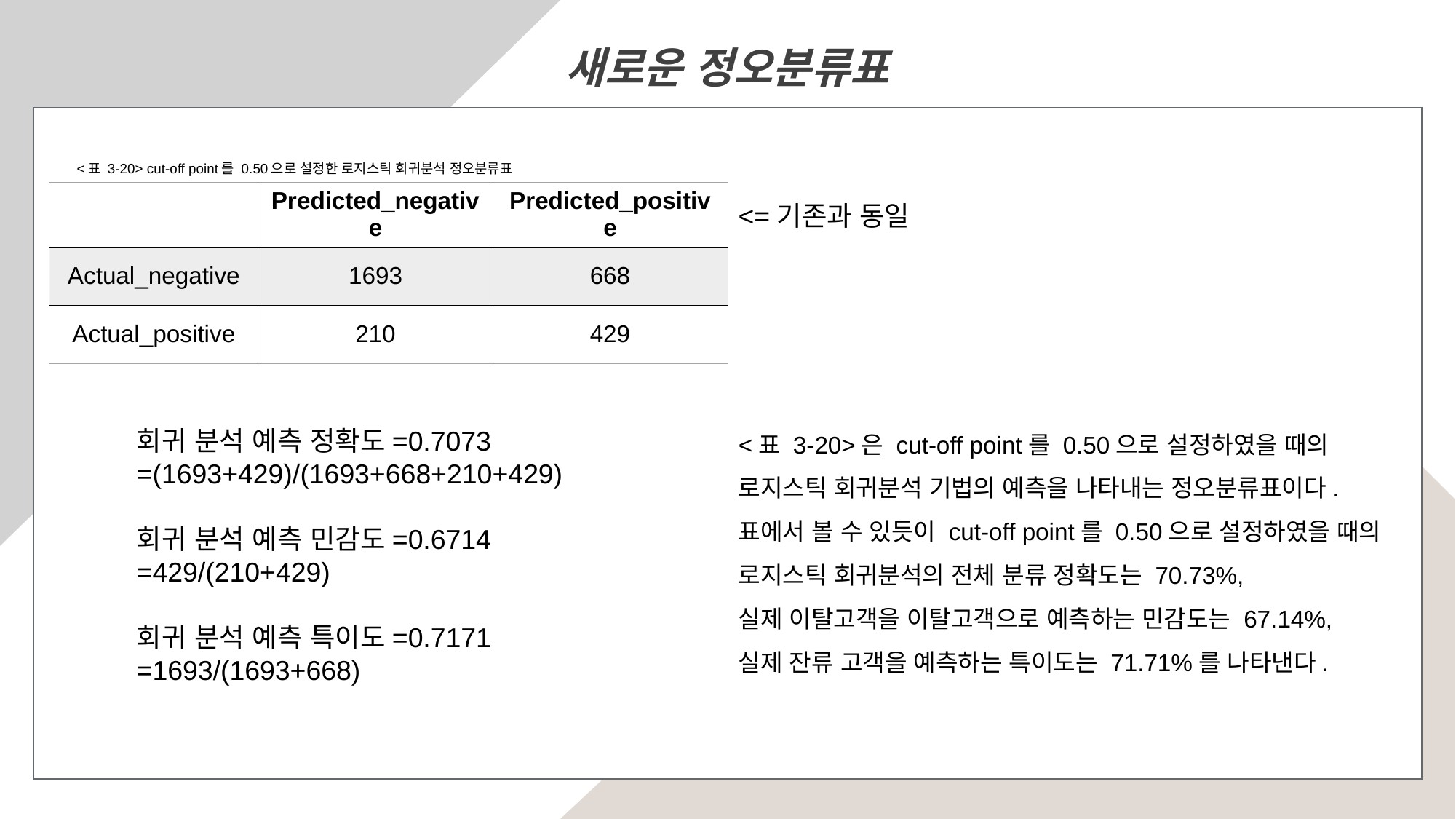

새로운 정오분류표

<표 3-20> cut-off point를 0.50으로 설정한 로지스틱 회귀분석 정오분류표
|  | Predicted\_negative | Predicted\_positive |
| --- | --- | --- |
| Actual\_negative | 1693 | 668 |
| Actual\_positive | 210 | 429 |
<=기존과 동일

<표 3-20>은 cut-off point를 0.50으로 설정하였을 때의
로지스틱 회귀분석 기법의 예측을 나타내는 정오분류표이다.
표에서 볼 수 있듯이 cut-off point를 0.50으로 설정하였을 때의
로지스틱 회귀분석의 전체 분류 정확도는 70.73%,
실제 이탈고객을 이탈고객으로 예측하는 민감도는 67.14%,
실제 잔류 고객을 예측하는 특이도는 71.71%를 나타낸다.
회귀 분석 예측 정확도=0.7073
=(1693+429)/(1693+668+210+429)

회귀 분석 예측 민감도=0.6714
=429/(210+429)

회귀 분석 예측 특이도=0.7171
=1693/(1693+668)